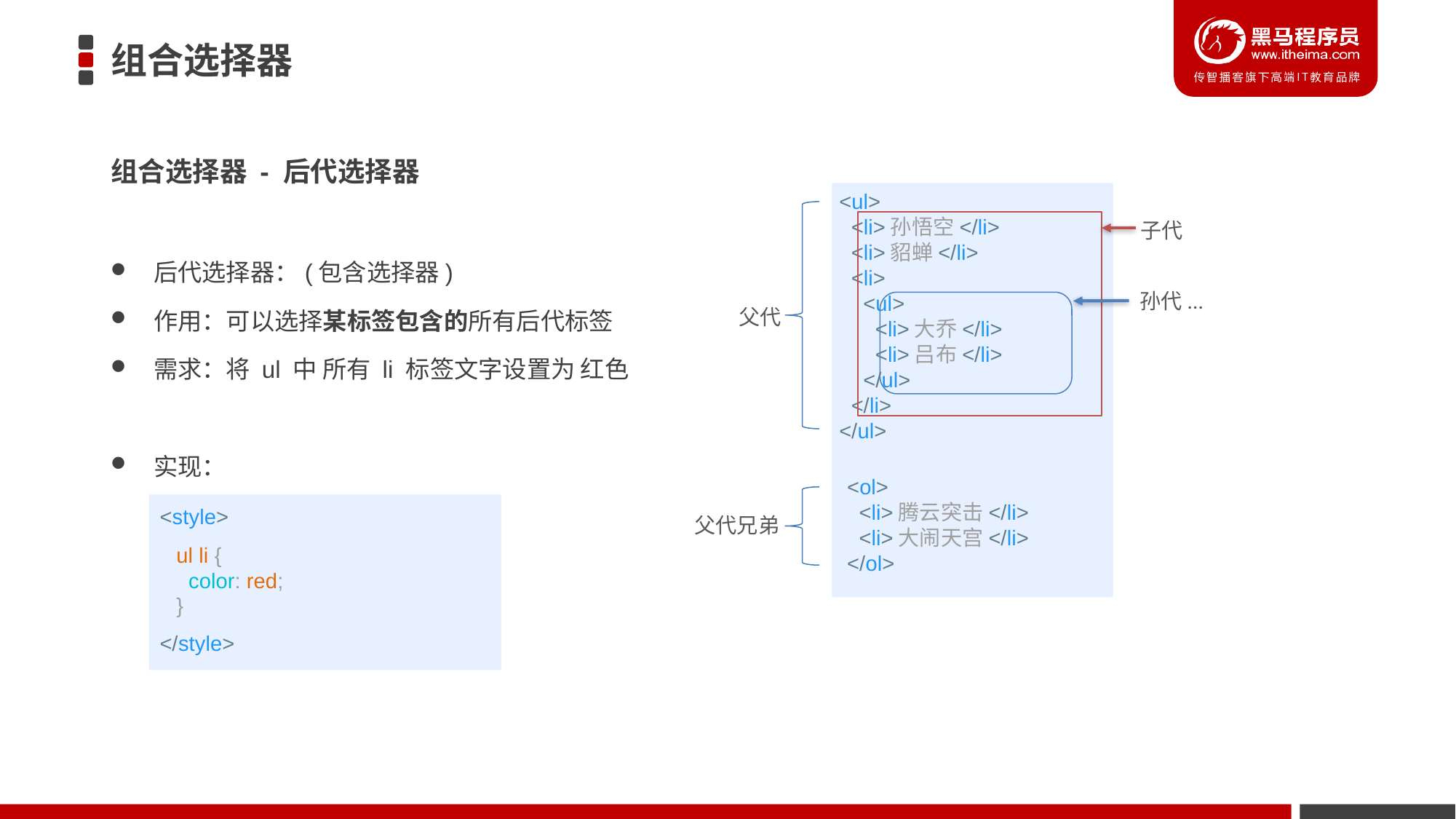

# 组合选择器
组合选择器 - 后代选择器

<ul>
  <li>孙悟空</li>
  <li>貂蝉</li>
  <li>
    <ul>
      <li>大乔</li>
      <li>吕布</li>
    </ul>
  </li>
</ul>

父代
子代

后代选择器：(包含选择器)
作用：可以选择某标签包含的所有后代标签
需求：将 ul 中 所有 li 标签文字设置为 红色

实现：
孙代...

<ol>
  <li>腾云突击</li>
  <li>大闹天宫</li>
</ol>

父代兄弟

<style>

</style>
ul li {
  color: red;
}